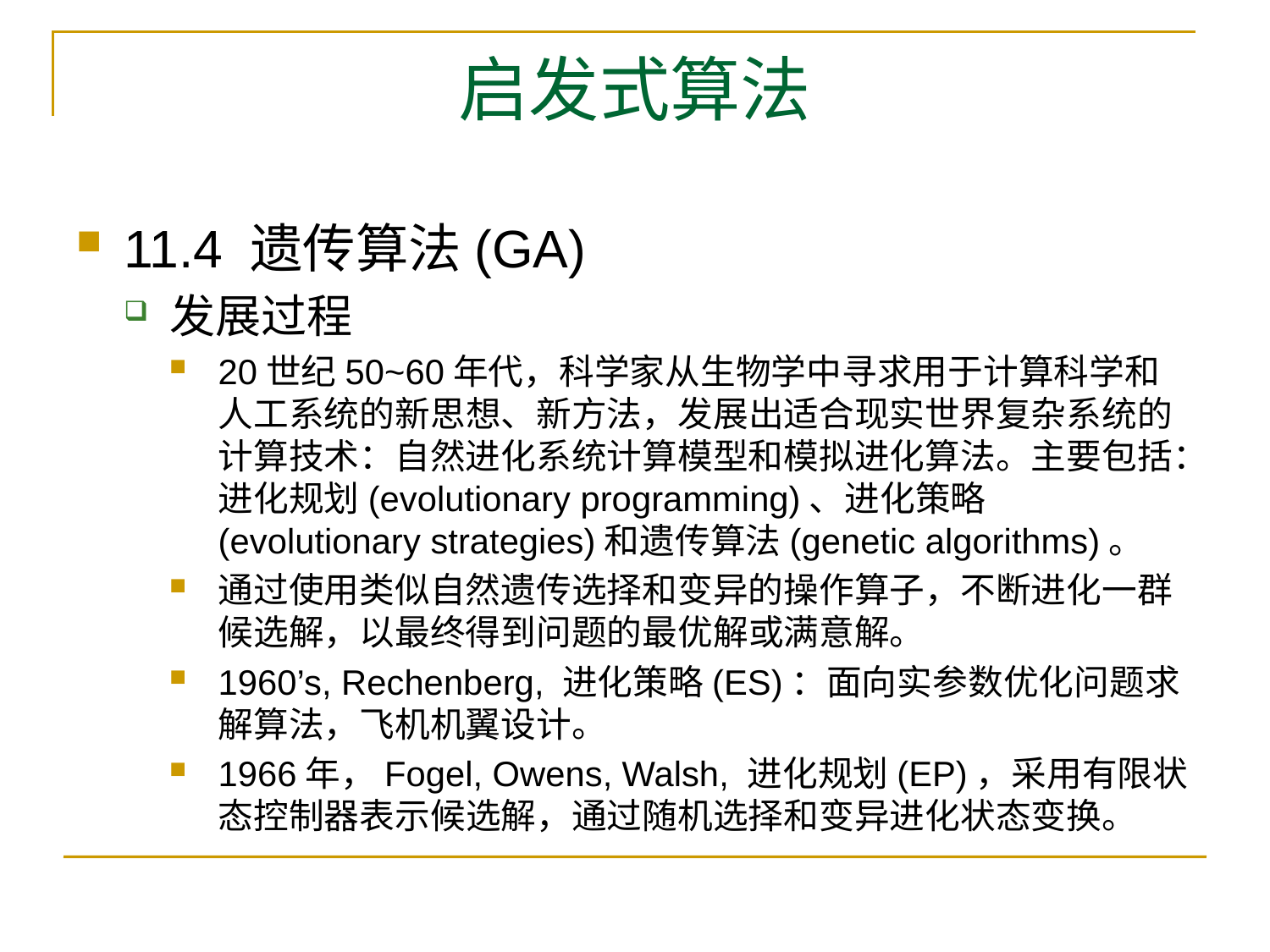

# 启发式算法
11.4 遗传算法(GA)
发展过程
20世纪50~60年代，科学家从生物学中寻求用于计算科学和人工系统的新思想、新方法，发展出适合现实世界复杂系统的计算技术：自然进化系统计算模型和模拟进化算法。主要包括：进化规划(evolutionary programming)、进化策略(evolutionary strategies)和遗传算法(genetic algorithms)。
通过使用类似自然遗传选择和变异的操作算子，不断进化一群候选解，以最终得到问题的最优解或满意解。
1960’s, Rechenberg, 进化策略(ES)：面向实参数优化问题求解算法，飞机机翼设计。
1966年，Fogel, Owens, Walsh, 进化规划(EP)，采用有限状态控制器表示候选解，通过随机选择和变异进化状态变换。